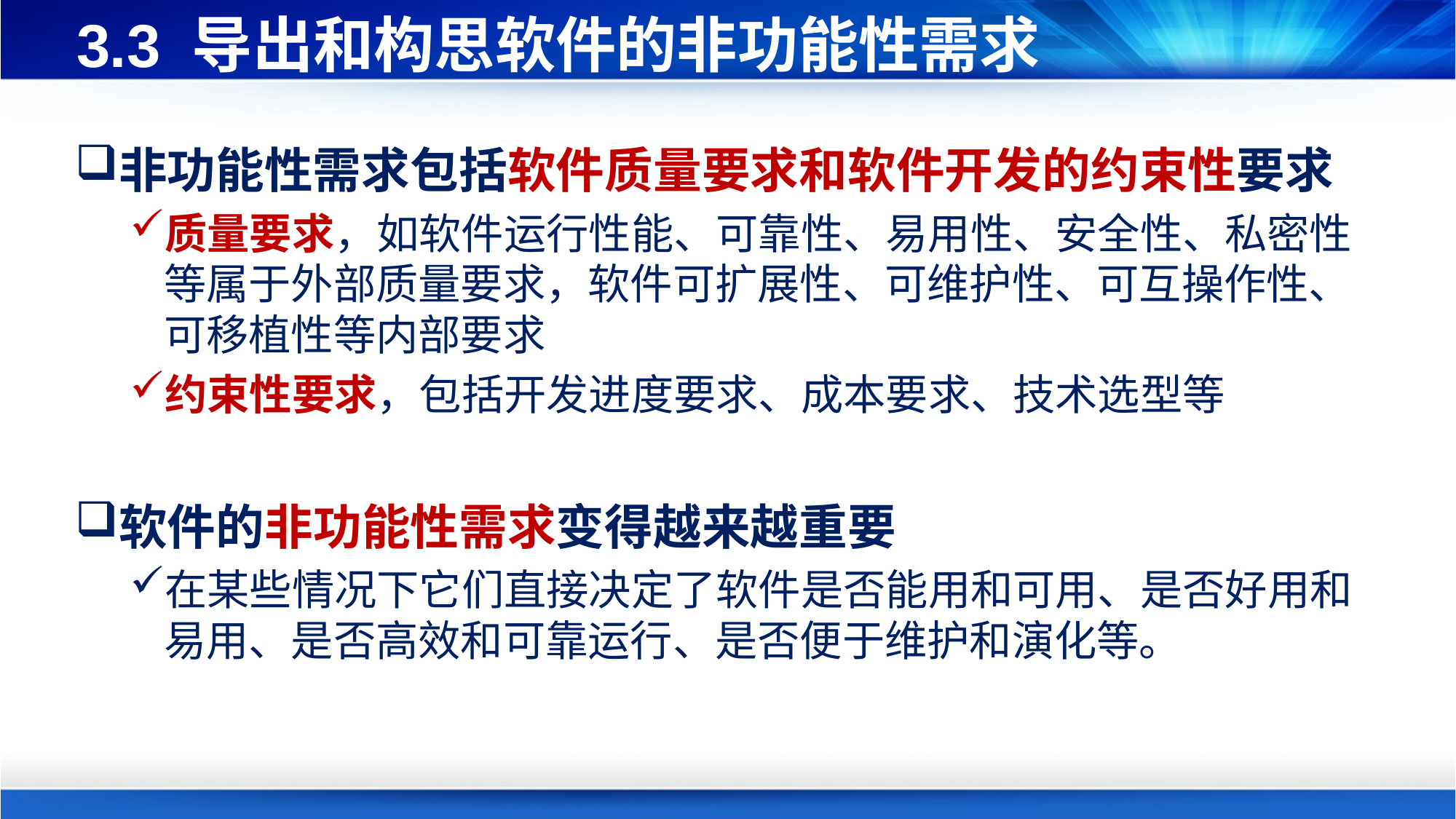

# 3.3 导出和构思软件的非功能性需求
非功能性需求包括软件质量要求和软件开发的约束性要求
质量要求，如软件运行性能、可靠性、易用性、安全性、私密性等属于外部质量要求，软件可扩展性、可维护性、可互操作性、可移植性等内部要求
约束性要求，包括开发进度要求、成本要求、技术选型等

软件的非功能性需求变得越来越重要
在某些情况下它们直接决定了软件是否能用和可用、是否好用和易用、是否高效和可靠运行、是否便于维护和演化等。